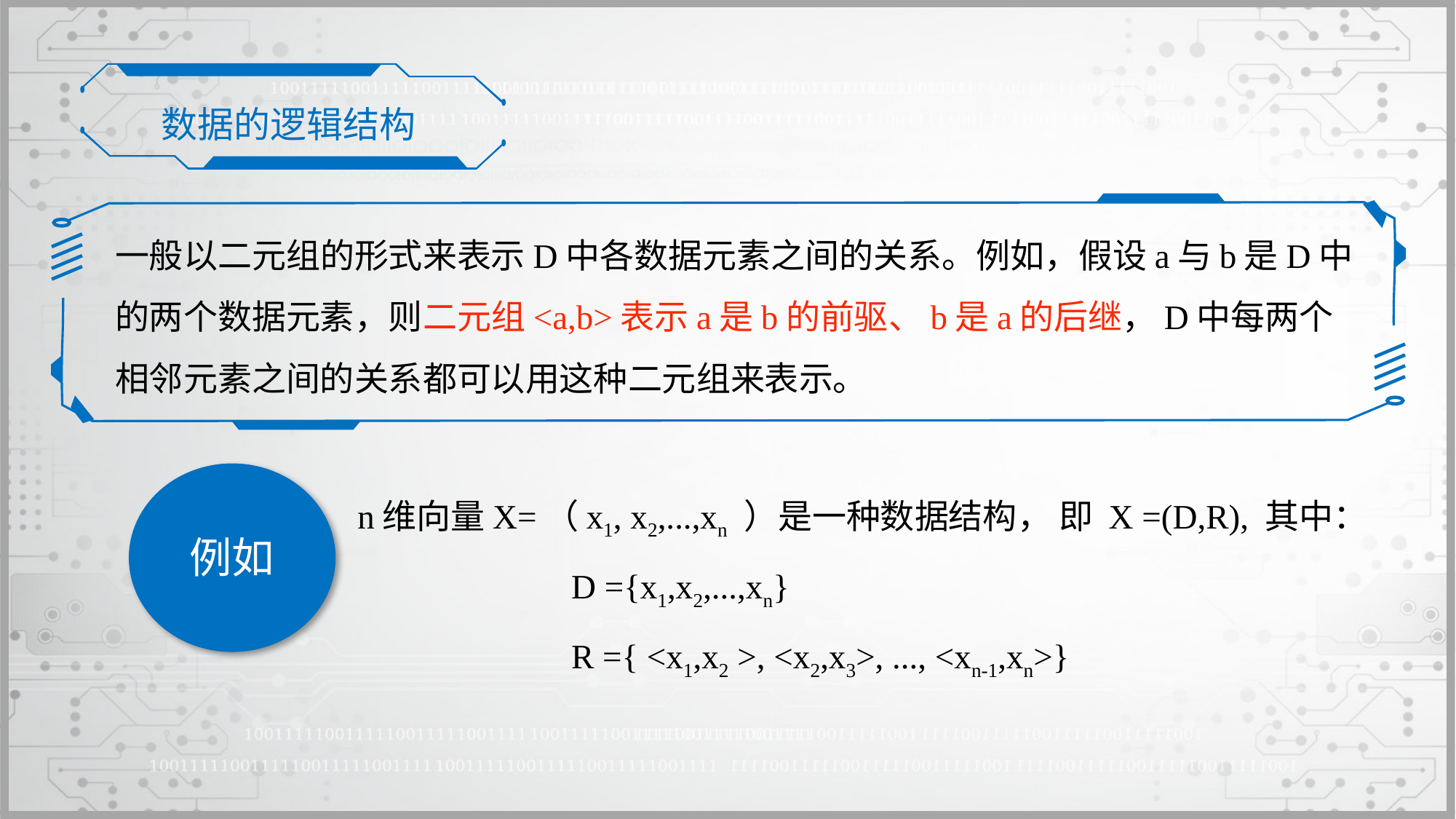

数据的逻辑结构

一般以二元组的形式来表示D中各数据元素之间的关系。例如，假设a与b是D中的两个数据元素，则二元组<a,b>表示a是b的前驱、b是a的后继，D中每两个相邻元素之间的关系都可以用这种二元组来表示。

例如
n维向量X=（x1, x2,...,xn ）是一种数据结构， 即 X =(D,R), 其中：
                         D ={x1,x2,...,xn}
                         R ={ <x1,x2 >, <x2,x3>, ..., <xn-1,xn>}